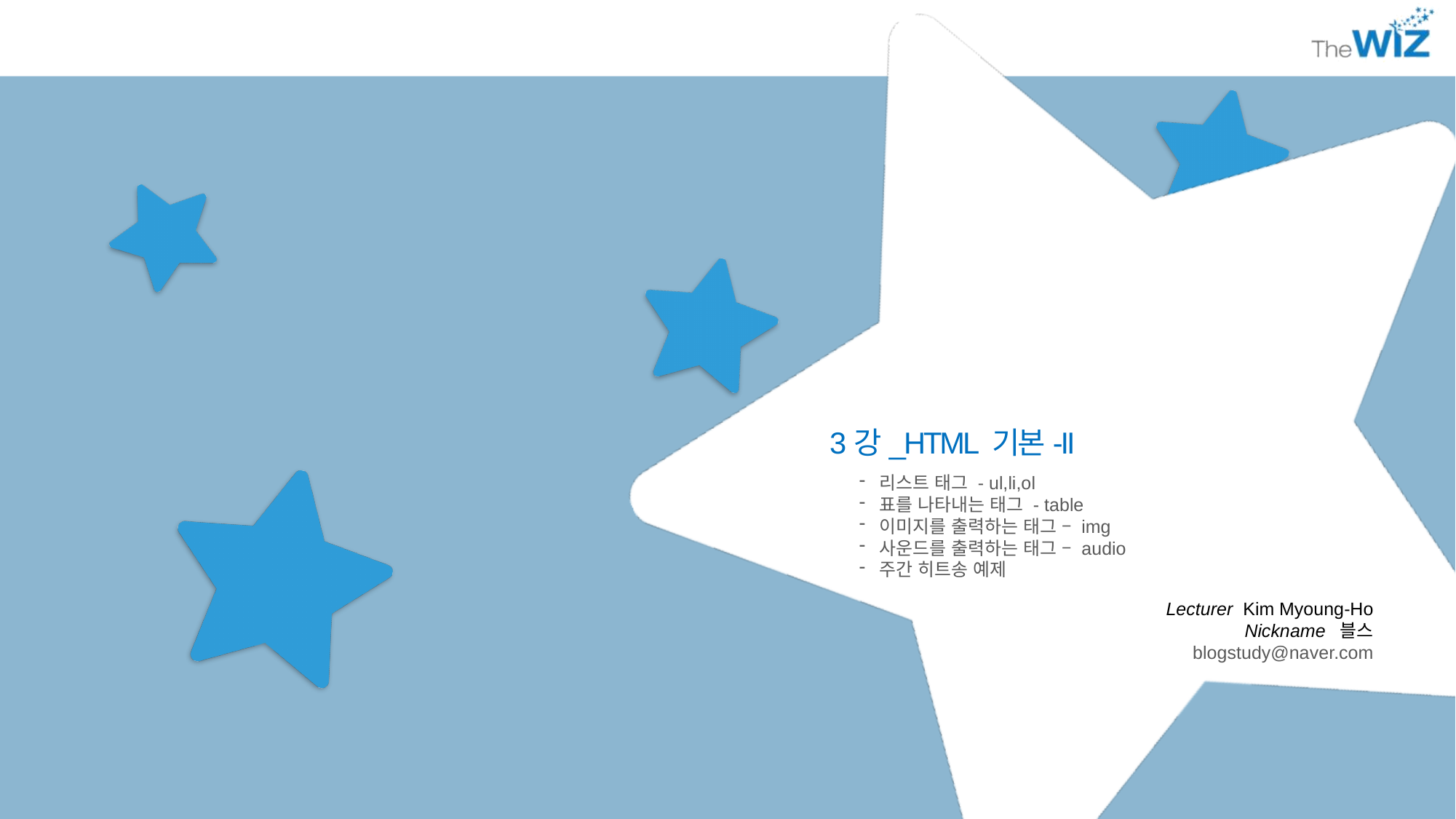

3강_HTML 기본-II
리스트 태그 - ul,li,ol
표를 나타내는 태그 - table
이미지를 출력하는 태그 – img
사운드를 출력하는 태그 – audio
주간 히트송 예제
Lecturer  Kim Myoung-Ho
Nickname  블스
blogstudy@naver.com